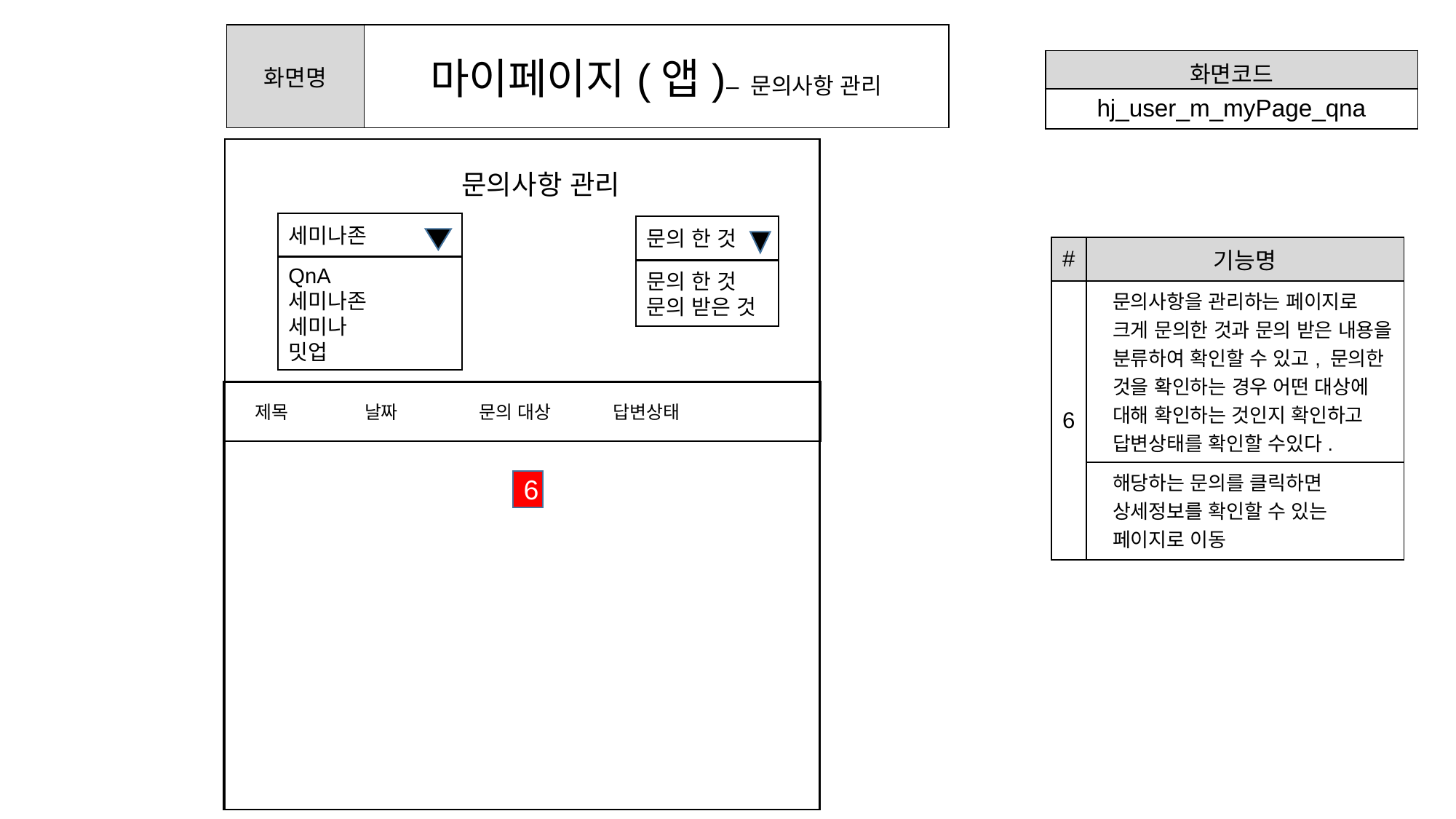

| 화면명 | 마이페이지(앱)– 문의사항 관리 |
| --- | --- |
| 화면코드 |
| --- |
| hj\_user\_m\_myPage\_qna |

문의사항 관리
세미나존

QnA
세미나존
세미나
밋업
문의 한 것

문의 한 것
문의 받은 것
| # | 기능명 |
| --- | --- |
| 6 | 문의사항을 관리하는 페이지로 크게 문의한 것과 문의 받은 내용을 분류하여 확인할 수 있고, 문의한 것을 확인하는 경우 어떤 대상에 대해 확인하는 것인지 확인하고 답변상태를 확인할 수있다. |
|  | 해당하는 문의를 클릭하면 상세정보를 확인할 수 있는 페이지로 이동 |

   제목               날짜                문의 대상            답변상태
6